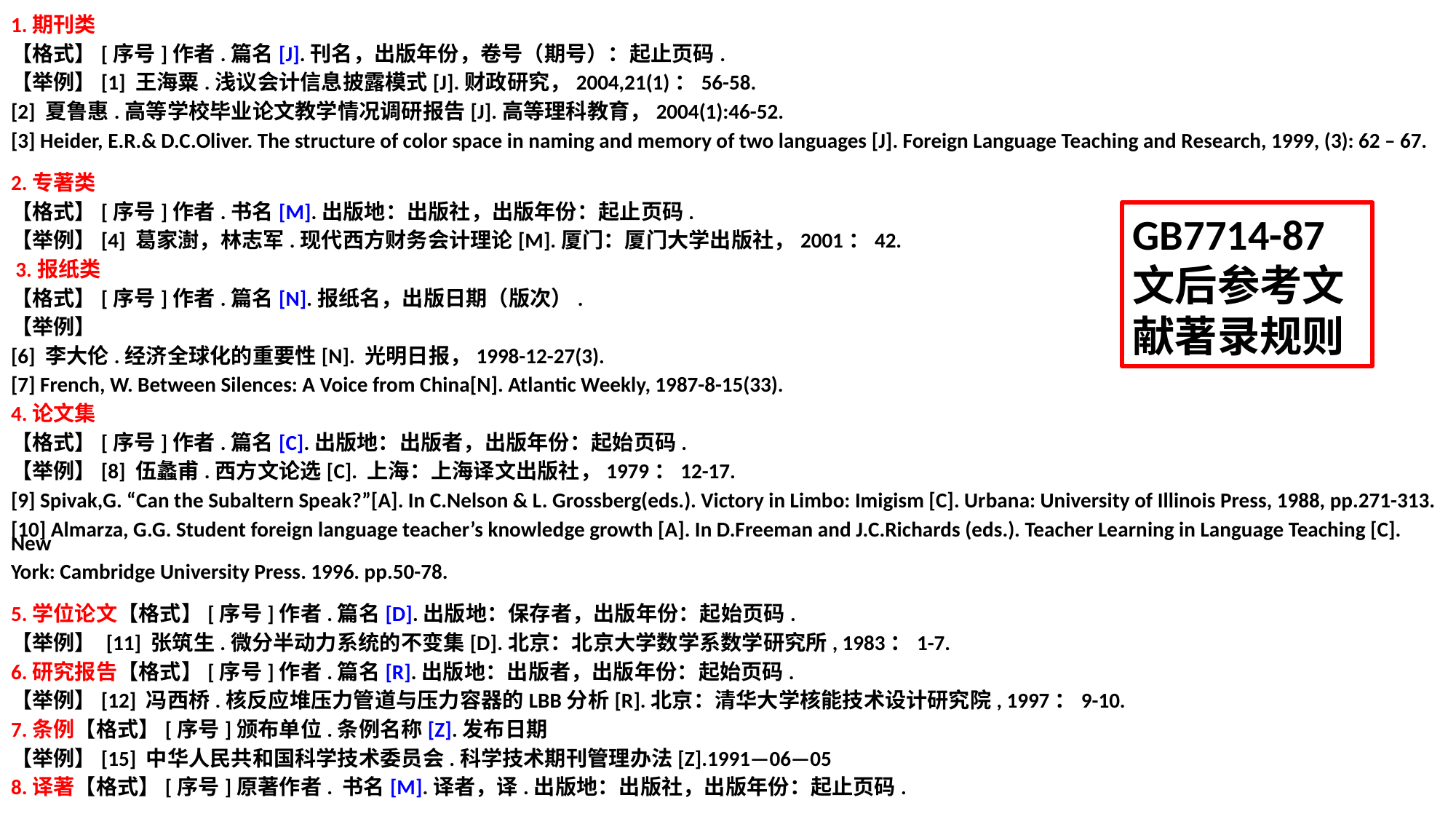

1.期刊类
【格式】[序号]作者.篇名[J].刊名，出版年份，卷号（期号）：起止页码.
【举例】[1] 王海粟.浅议会计信息披露模式[J].财政研究，2004,21(1)：56-58.
[2] 夏鲁惠.高等学校毕业论文教学情况调研报告[J].高等理科教育，2004(1):46-52.
[3] Heider, E.R.& D.C.Oliver. The structure of color space in naming and memory of two languages [J]. Foreign Language Teaching and Research, 1999, (3): 62 – 67.
2.专著类
【格式】[序号]作者.书名[M].出版地：出版社，出版年份：起止页码.
【举例】[4] 葛家澍，林志军.现代西方财务会计理论[M].厦门：厦门大学出版社，2001：42.
 3.报纸类
【格式】[序号]作者.篇名[N].报纸名，出版日期（版次）.
【举例】
[6] 李大伦.经济全球化的重要性[N]. 光明日报，1998-12-27(3).
[7] French, W. Between Silences: A Voice from China[N]. Atlantic Weekly, 1987-8-15(33).
4.论文集
【格式】[序号]作者.篇名[C].出版地：出版者，出版年份：起始页码.
【举例】[8] 伍蠡甫.西方文论选[C]. 上海：上海译文出版社，1979：12-17.
[9] Spivak,G. “Can the Subaltern Speak?”[A]. In C.Nelson & L. Grossberg(eds.). Victory in Limbo: Imigism [C]. Urbana: University of Illinois Press, 1988, pp.271-313.
[10] Almarza, G.G. Student foreign language teacher’s knowledge growth [A]. In D.Freeman and J.C.Richards (eds.). Teacher Learning in Language Teaching [C]. New
York: Cambridge University Press. 1996. pp.50-78.
5.学位论文【格式】[序号]作者.篇名[D].出版地：保存者，出版年份：起始页码.
【举例】 [11] 张筑生.微分半动力系统的不变集[D].北京：北京大学数学系数学研究所, 1983：1-7.
6.研究报告【格式】[序号]作者.篇名[R].出版地：出版者，出版年份：起始页码.
【举例】[12] 冯西桥.核反应堆压力管道与压力容器的LBB分析[R].北京：清华大学核能技术设计研究院, 1997：9-10.
7.条例【格式】[序号]颁布单位.条例名称[Z].发布日期
【举例】[15] 中华人民共和国科学技术委员会.科学技术期刊管理办法[Z].1991—06—05
8.译著【格式】[序号]原著作者. 书名[M].译者，译.出版地：出版社，出版年份：起止页码.
GB7714-87文后参考文献著录规则